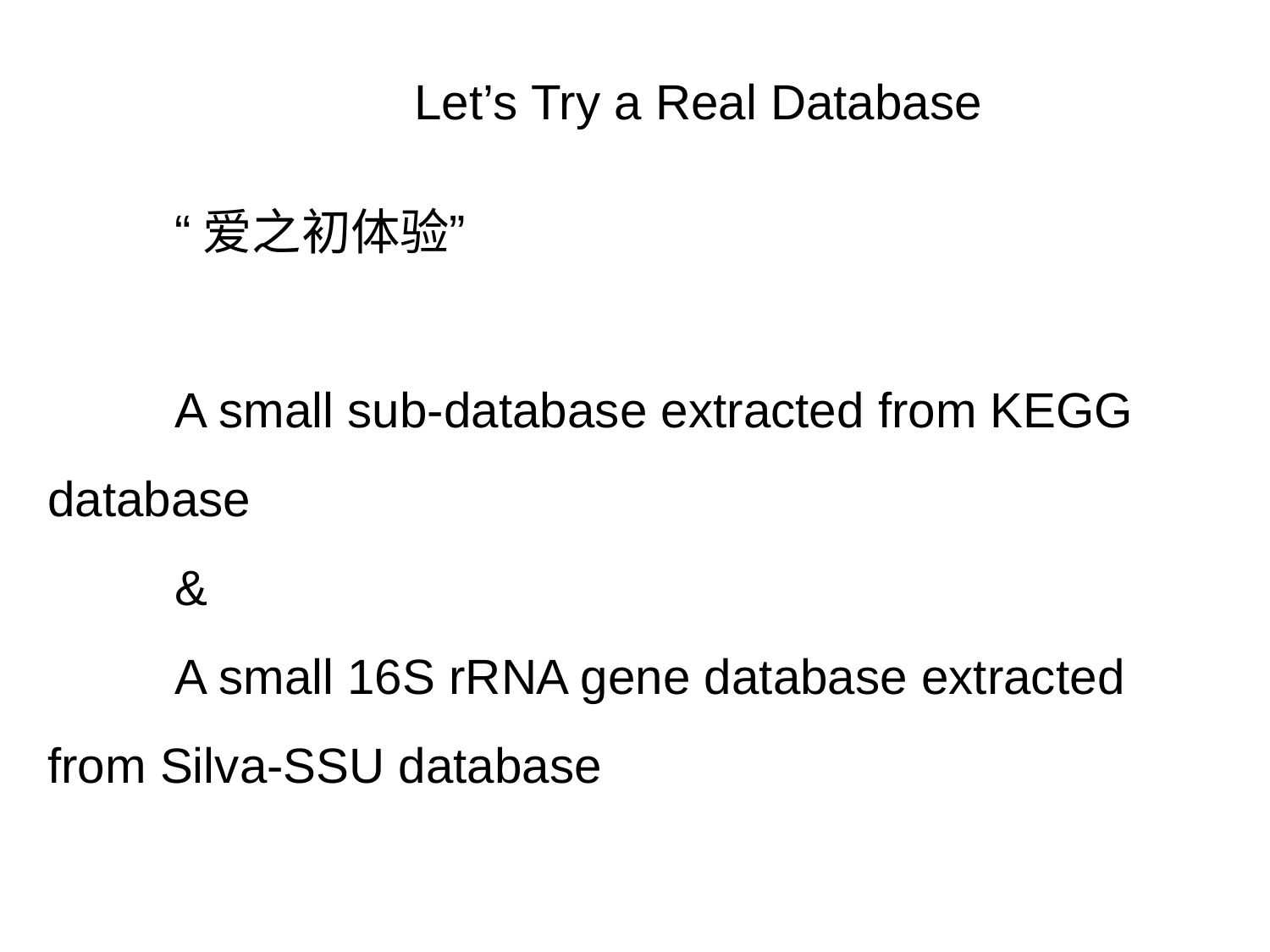

Let’s Try a Real Database
“爱之初体验”

A small sub-database extracted from KEGG database
&
A small 16S rRNA gene database extracted from Silva-SSU database